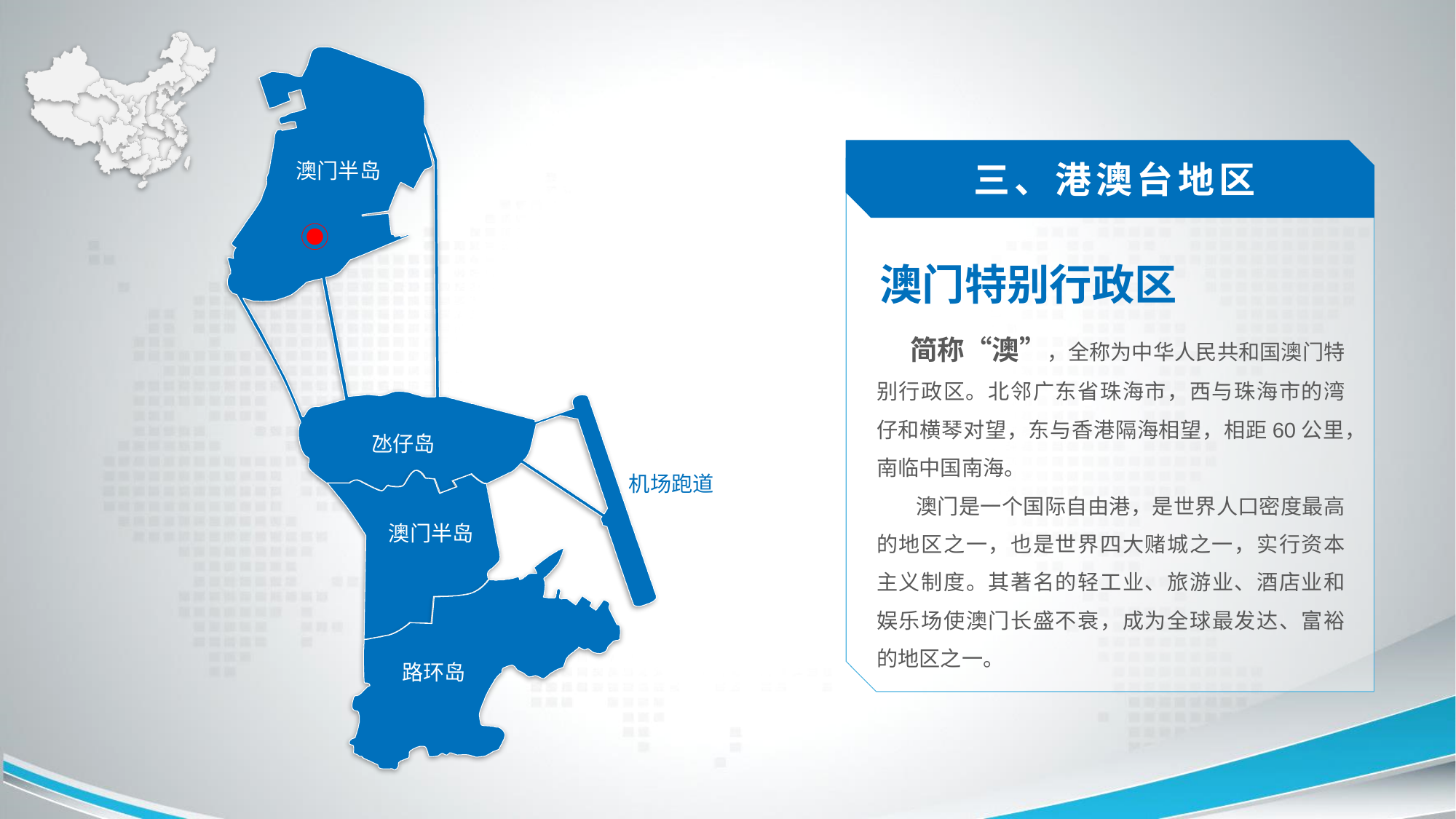

三、港澳台地区
澳门半岛
氹仔岛
机场跑道
澳门半岛
路环岛

澳门特别行政区
      简称“澳”，全称为中华人民共和国澳门特别行政区。北邻广东省珠海市，西与珠海市的湾仔和横琴对望，东与香港隔海相望，相距60公里，南临中国南海。
       澳门是一个国际自由港，是世界人口密度最高的地区之一，也是世界四大赌城之一，实行资本主义制度。其著名的轻工业、旅游业、酒店业和娱乐场使澳门长盛不衰，成为全球最发达、富裕的地区之一。